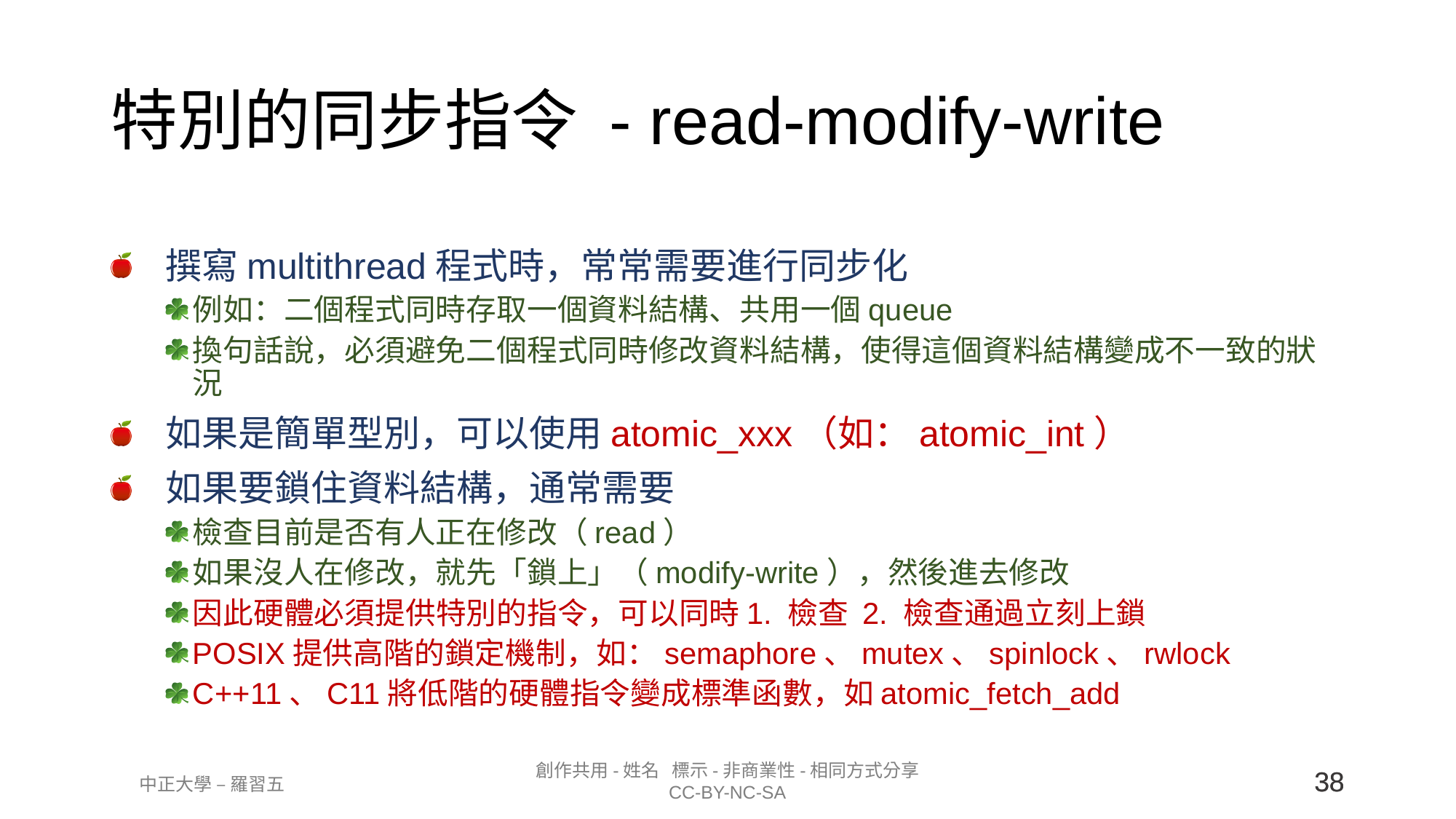

# 特別的同步指令 - read-modify-write
撰寫multithread程式時，常常需要進行同步化
例如：二個程式同時存取一個資料結構、共用一個queue
換句話說，必須避免二個程式同時修改資料結構，使得這個資料結構變成不一致的狀況
如果是簡單型別，可以使用atomic_xxx（如：atomic_int）
如果要鎖住資料結構，通常需要
檢查目前是否有人正在修改（read）
如果沒人在修改，就先「鎖上」（modify-write），然後進去修改
因此硬體必須提供特別的指令，可以同時1. 檢查 2. 檢查通過立刻上鎖
POSIX提供高階的鎖定機制，如：semaphore、mutex、spinlock、rwlock
C++11、C11將低階的硬體指令變成標準函數，如atomic_fetch_add